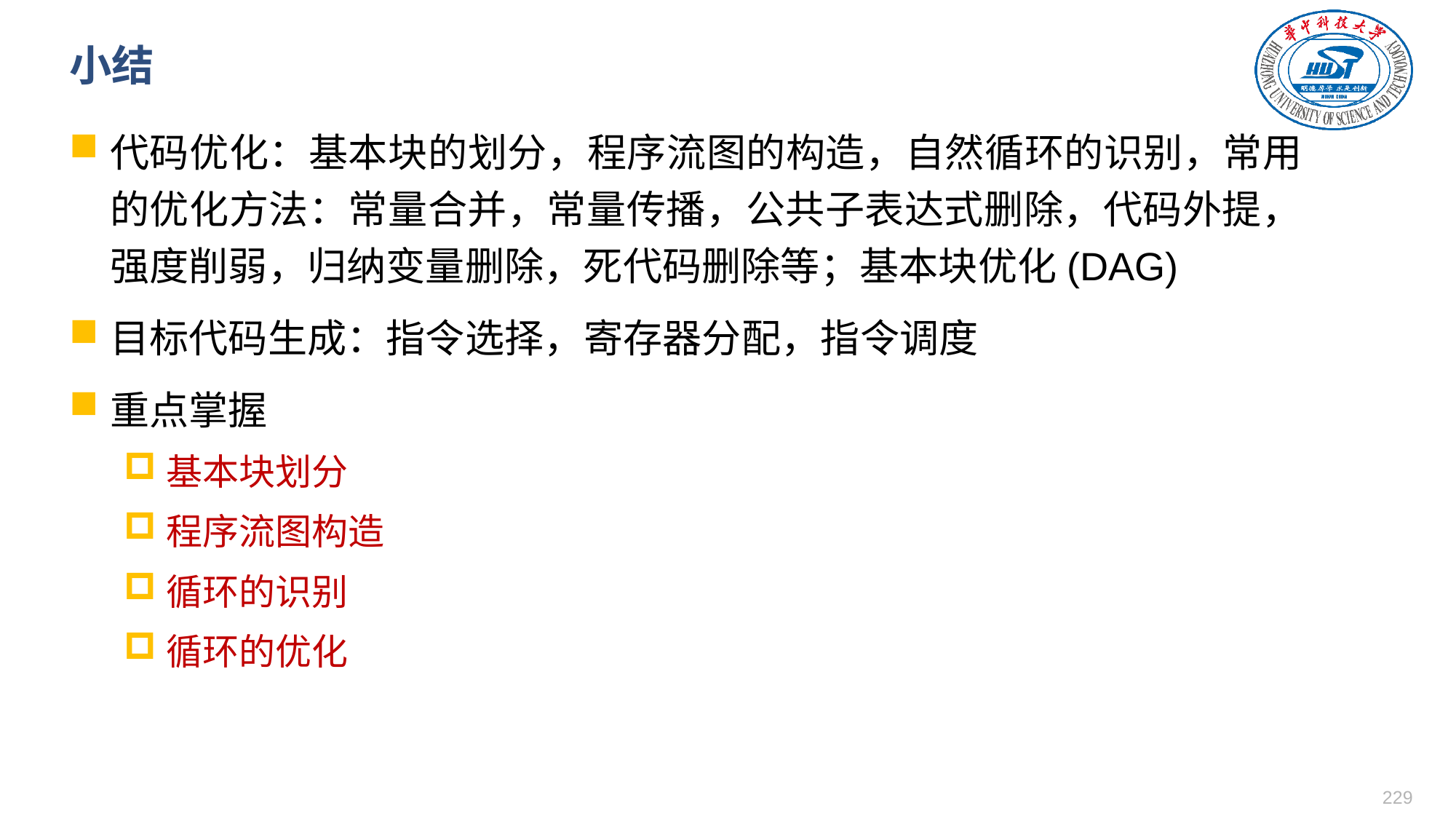

# 小结
代码优化：基本块的划分，程序流图的构造，自然循环的识别，常用的优化方法：常量合并，常量传播，公共子表达式删除，代码外提，强度削弱，归纳变量删除，死代码删除等；基本块优化(DAG)
目标代码生成：指令选择，寄存器分配，指令调度
重点掌握
基本块划分
程序流图构造
循环的识别
循环的优化
229